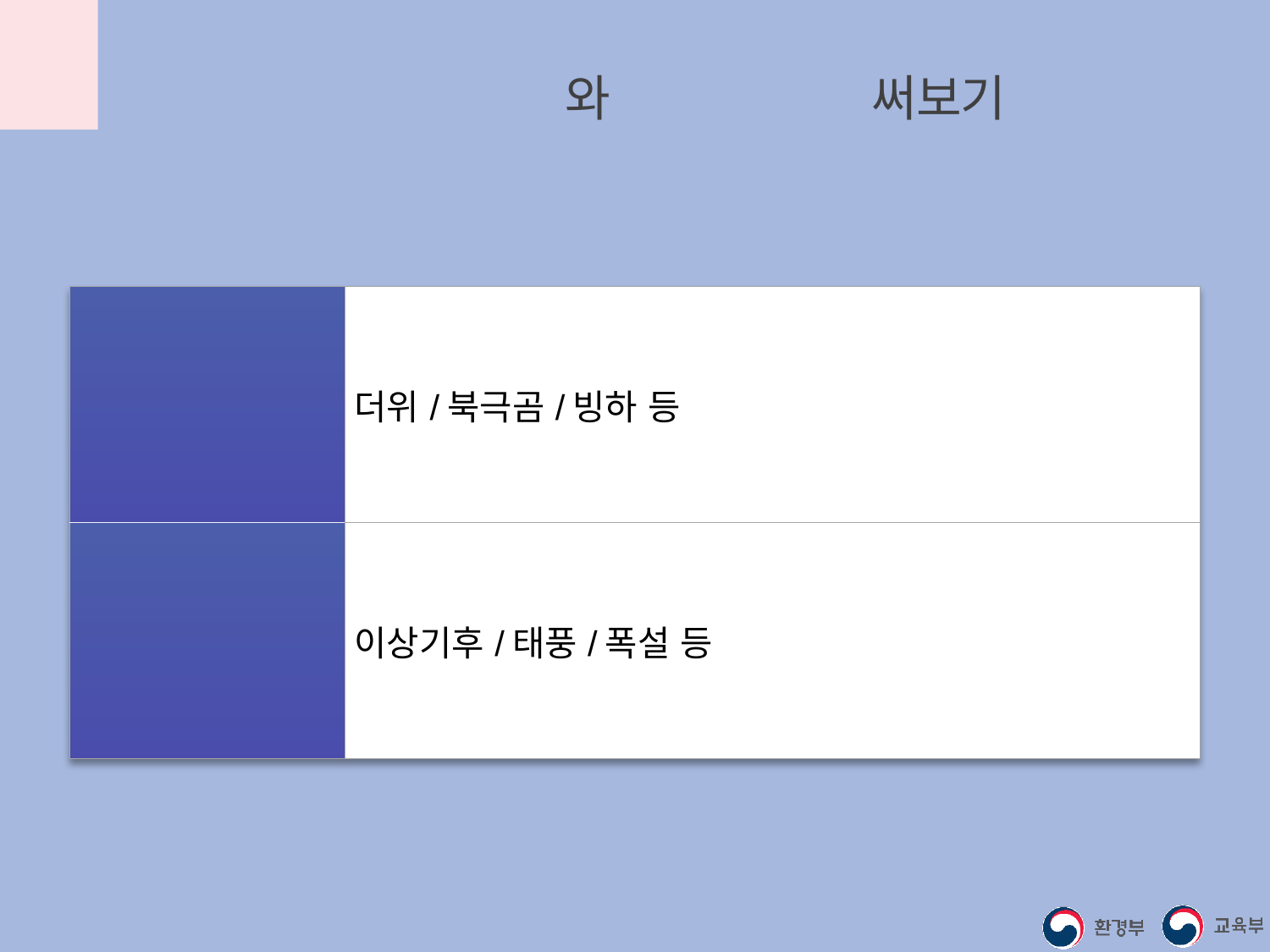

기후변화, 지구온난화와 관련된 단어 써보기
| 지구온난화 | 더위/북극곰/빙하 등 |
| --- | --- |
| 기후변화 | 이상기후/태풍/폭설 등 |